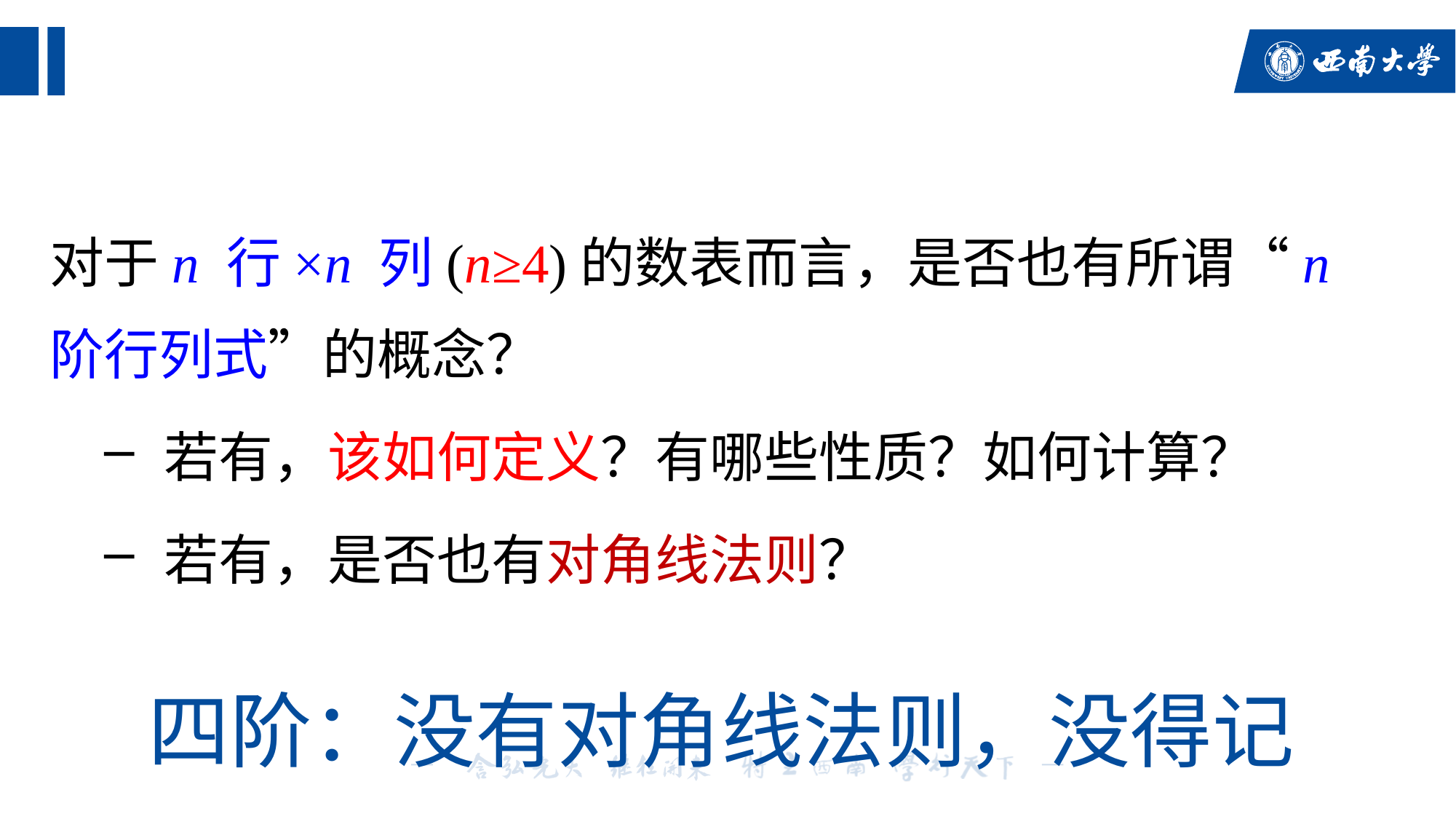

对于n 行×n 列(n≥4)的数表而言，是否也有所谓“n 阶行列式”的概念？
 若有，该如何定义？有哪些性质？如何计算？
 若有，是否也有对角线法则？
# 四阶：没有对角线法则，没得记